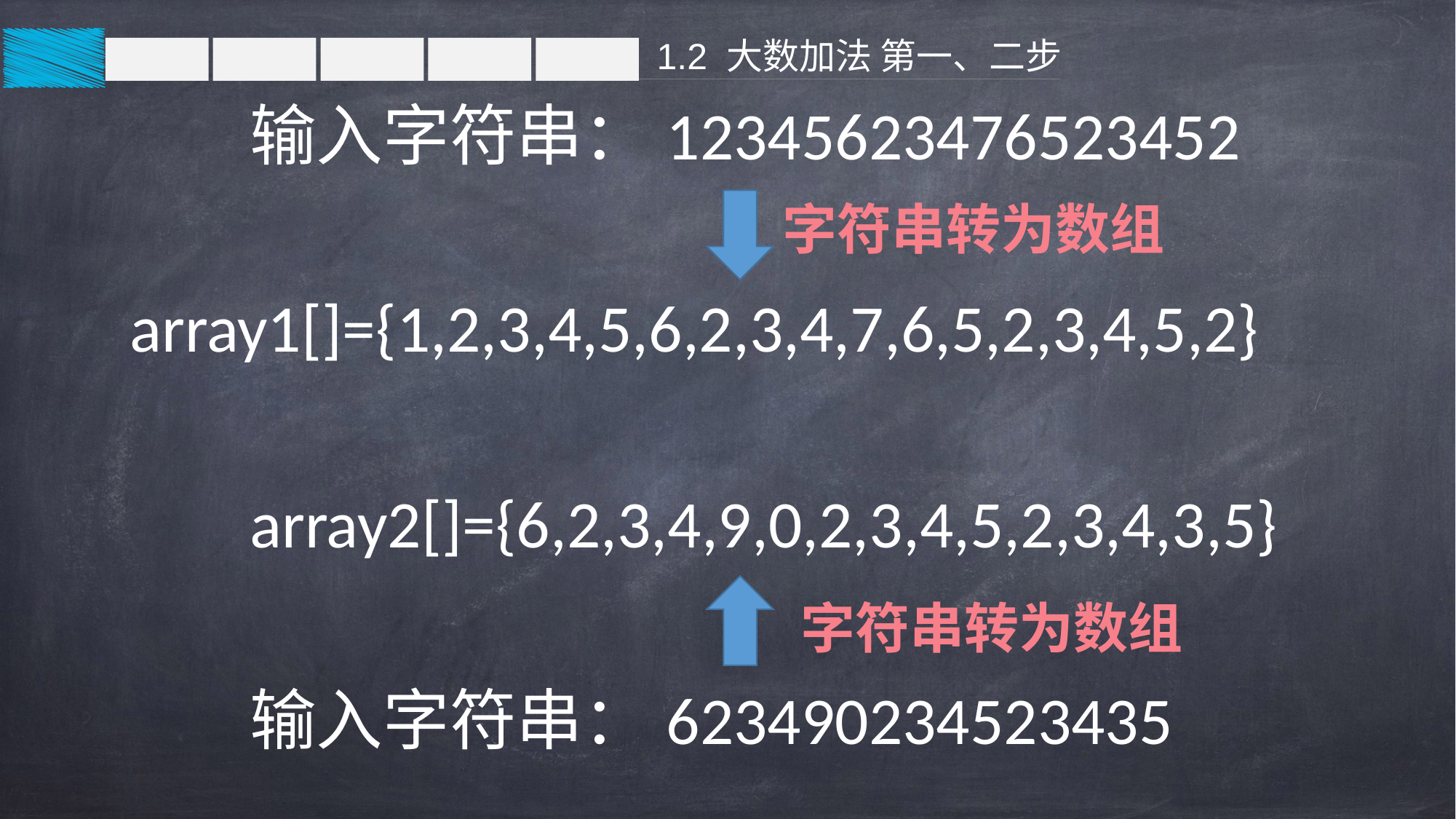

1.2 大数加法 第一、二步

输入字符串：12345623476523452

字符串转为数组

array1[]={1,2,3,4,5,6,2,3,4,7,6,5,2,3,4,5,2}

array2[]={6,2,3,4,9,0,2,3,4,5,2,3,4,3,5}

字符串转为数组
输入字符串：623490234523435